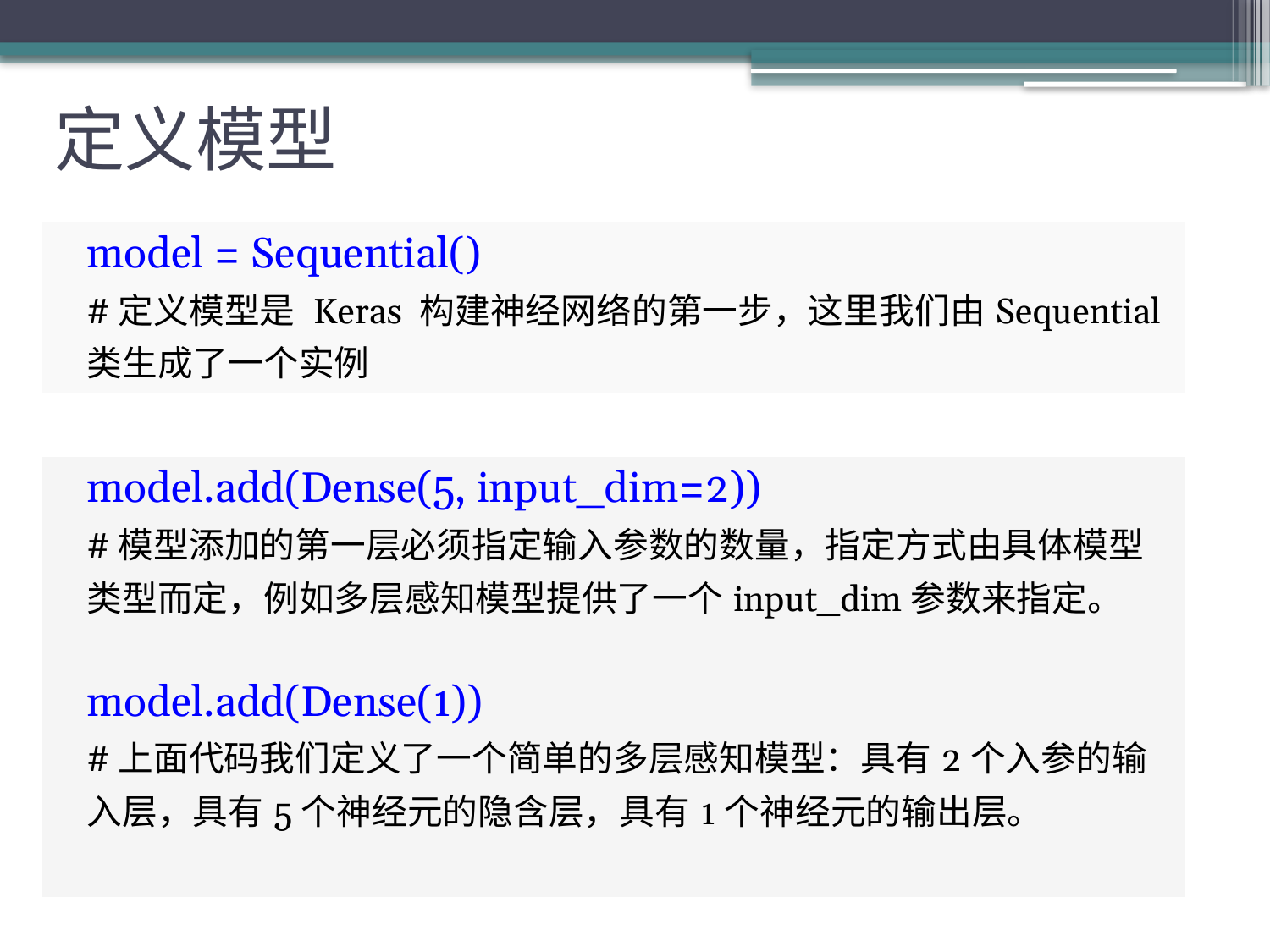

# 定义模型
|  | model = Sequential() #定义模型是 Keras 构建神经网络的第一步，这里我们由Sequential类生成了一个实例 |
| --- | --- |
|  | model.add(Dense(5, input\_dim=2)) #模型添加的第一层必须指定输入参数的数量，指定方式由具体模型类型而定，例如多层感知模型提供了一个input\_dim参数来指定。 model.add(Dense(1)) #上面代码我们定义了一个简单的多层感知模型：具有2个入参的输入层，具有5个神经元的隐含层，具有1个神经元的输出层。 |
| --- | --- |